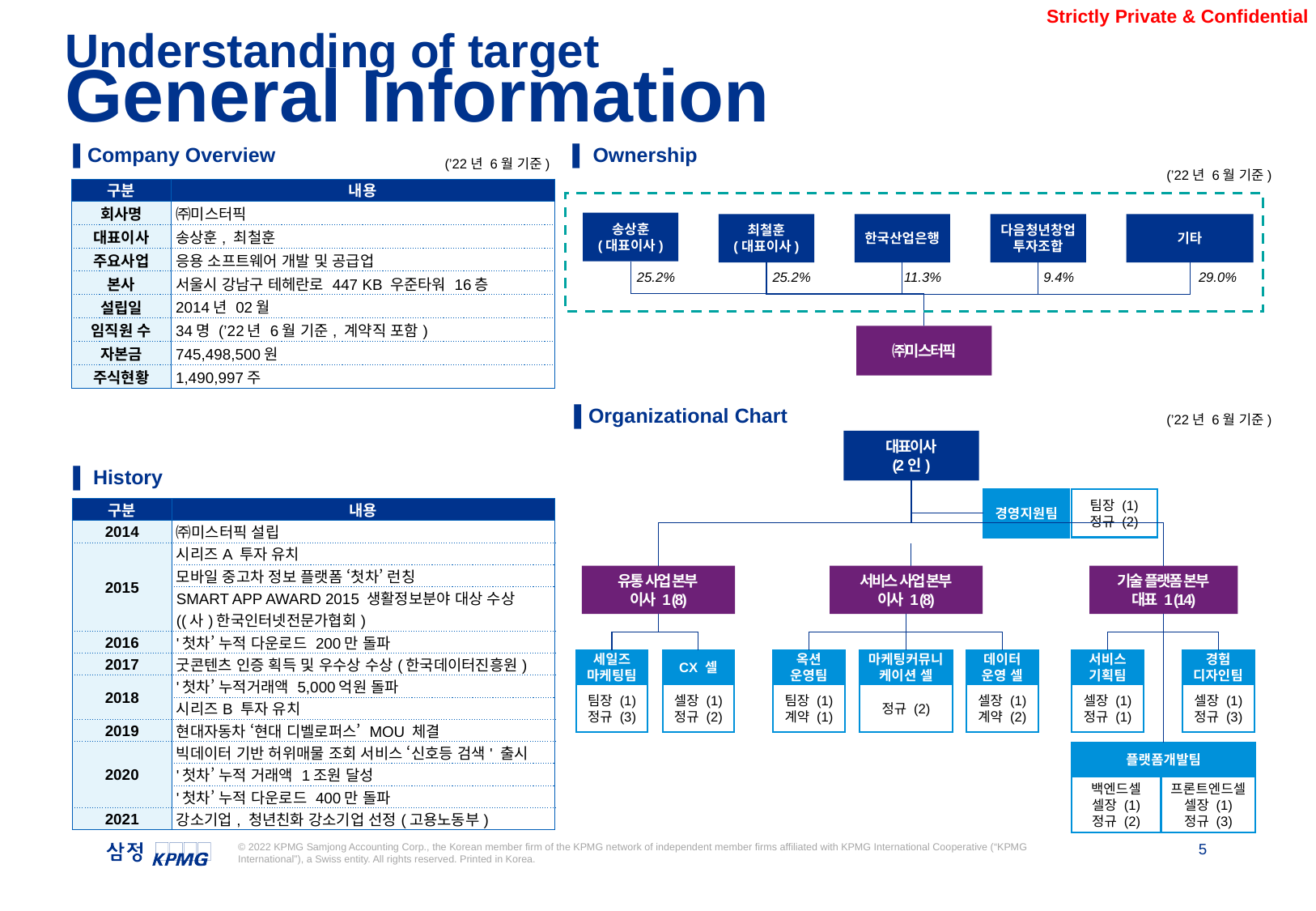

Understanding of target
General Information
▌Company Overview
▌ Ownership
(’22년 6월 기준)
(’22년 6월 기준)
| 구분 | 내용 |
| --- | --- |
| 회사명 | ㈜미스터픽 |
| 대표이사 | 송상훈, 최철훈 |
| 주요사업 | 응용 소프트웨어 개발 및 공급업 |
| 본사 | 서울시 강남구 테헤란로 447 KB 우준타워 16층 |
| 설립일 | 2014년 02월 |
| 임직원 수 | 34명 (’22년 6월 기준, 계약직 포함) |
| 자본금 | 745,498,500원 |
| 주식현황 | 1,490,997주 |

송상훈
(대표이사)
기타
최철훈
(대표이사)
한국산업은행
다음청년창업투자조합
25.2%
25.2%
11.3%
9.4%
29.0%
㈜미스터픽
▌Organizational Chart
(’22년 6월 기준)
대표이사
(2인)
▌ History
팀장 (1)
정규 (2)
경영지원팀
| 구분 | 내용 |
| --- | --- |
| 2014 | ㈜미스터픽 설립 |
| 2015 | 시리즈A 투자 유치 |
|  | 모바일 중고차 정보 플랫폼 ‘첫차’ 런칭 |
|  | SMART APP AWARD 2015 생활정보분야 대상 수상 ((사)한국인터넷전문가협회) |
| 2016 | '첫차’ 누적 다운로드 200만 돌파 |
| 2017 | 굿콘텐츠 인증 획득 및 우수상 수상(한국데이터진흥원) |
| 2018 | '첫차’ 누적거래액 5,000억원 돌파 |
|  | 시리즈B 투자 유치 |
| 2019 | 현대자동차 ‘현대 디벨로퍼스’ MOU 체결 |
| 2020 | 빅데이터 기반 허위매물 조회 서비스 ‘신호등 검색' 출시 |
|  | '첫차’ 누적 거래액 1조원 달성 |
|  | '첫차’ 누적 다운로드 400만 돌파 |
| 2021 | 강소기업, 청년친화 강소기업 선정(고용노동부) |
기술 플랫폼 본부
대표 1 (14)
서비스 사업 본부
이사 1 (8)
유통 사업 본부
이사 1 (8)
서비스
기획팀
경험
디자인팀
세일즈
마케팅팀
CX 셀
옥션
운영팀
마케팅커뮤니
케이션 셀
데이터
운영 셀
셀장 (1)
정규 (1)
셀장 (1)
정규 (3)
팀장 (1)
정규 (3)
셀장 (1)
정규 (2)
팀장 (1)
계약 (1)
정규 (2)
셀장 (1)
계약 (2)
플랫폼개발팀

백엔드셀
셀장 (1)
정규 (2)

프론트엔드셀
셀장 (1)
정규 (3)